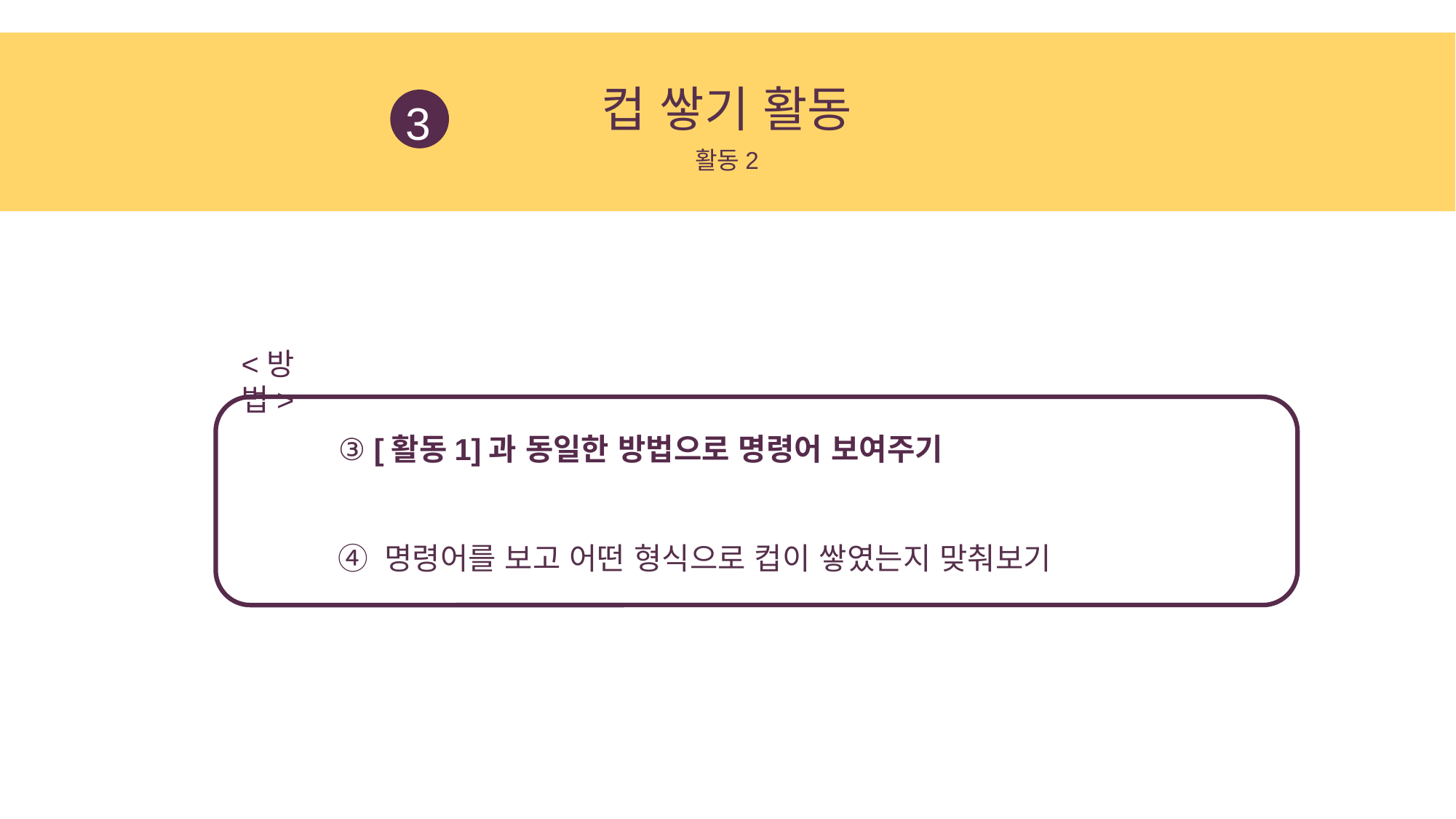

컵 쌓기 활동

3
활동2
<방법>

③ [활동1]과 동일한 방법으로 명령어 보여주기

④ 명령어를 보고 어떤 형식으로 컵이 쌓였는지 맞춰보기